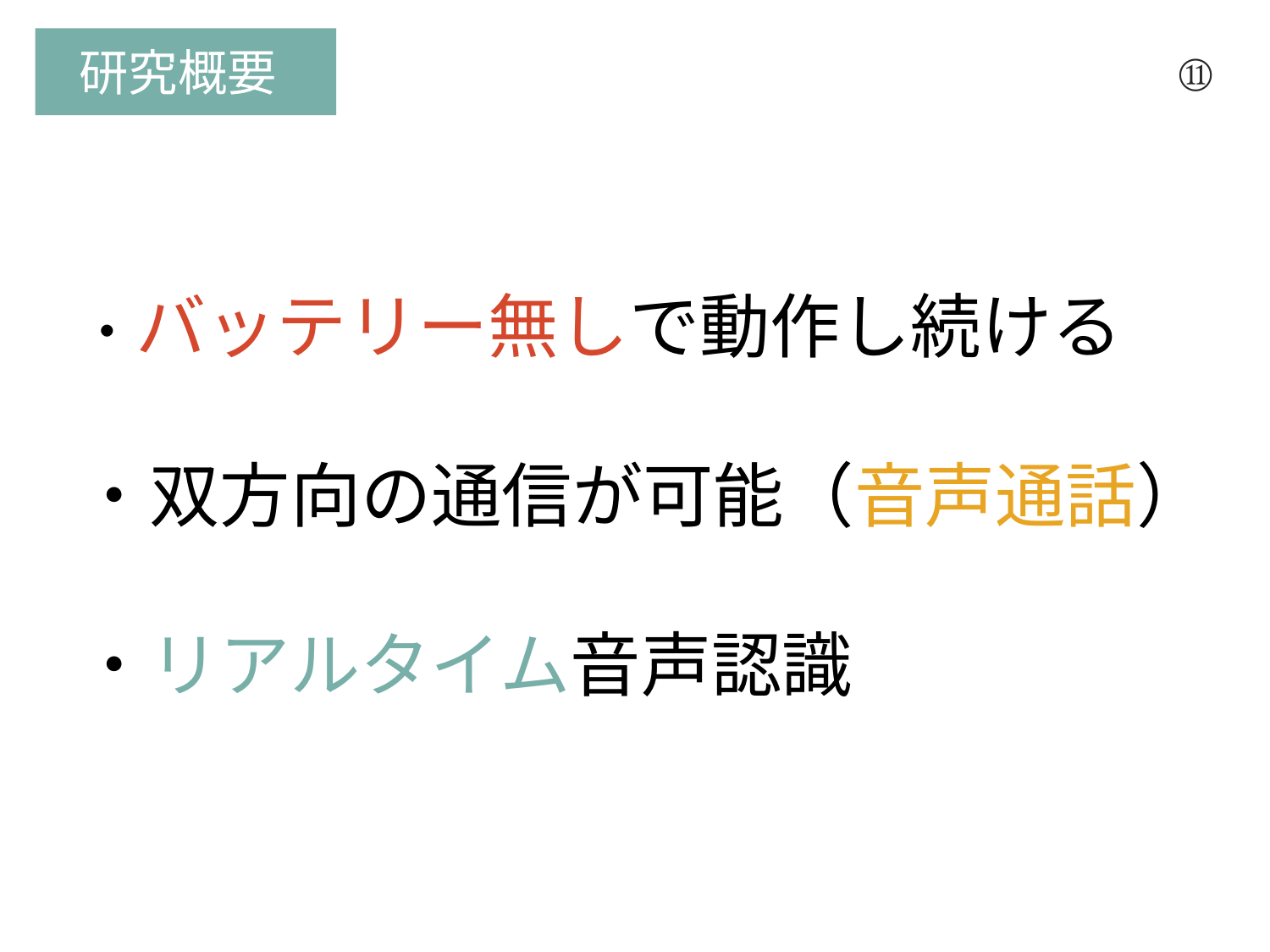

研究概要
⑪
・バッテリー無しで動作し続ける

・双方向の通信が可能（音声通話）

・リアルタイム音声認識